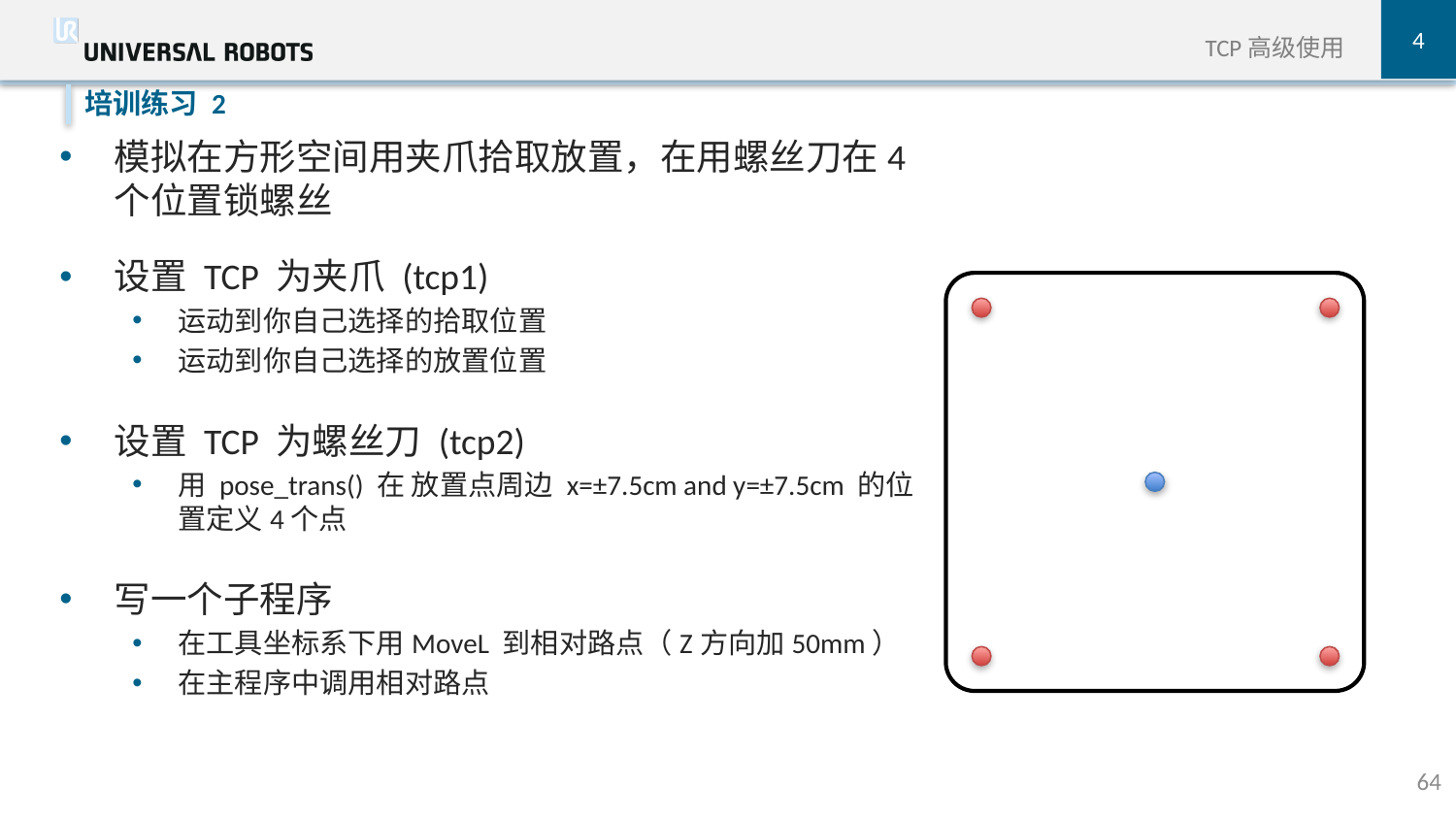

4
TCP高级使用

模拟在方形空间用夹爪拾取放置，在用螺丝刀在4个位置锁螺丝

设置 TCP 为夹爪 (tcp1)
运动到你自己选择的拾取位置
运动到你自己选择的放置位置

设置 TCP 为螺丝刀 (tcp2)
用 pose_trans() 在 放置点周边 x=±7.5cm and y=±7.5cm 的位置定义4个点

写一个子程序
在工具坐标系下用MoveL 到相对路点（Z方向加50mm）
在主程序中调用相对路点
培训练习 2

64